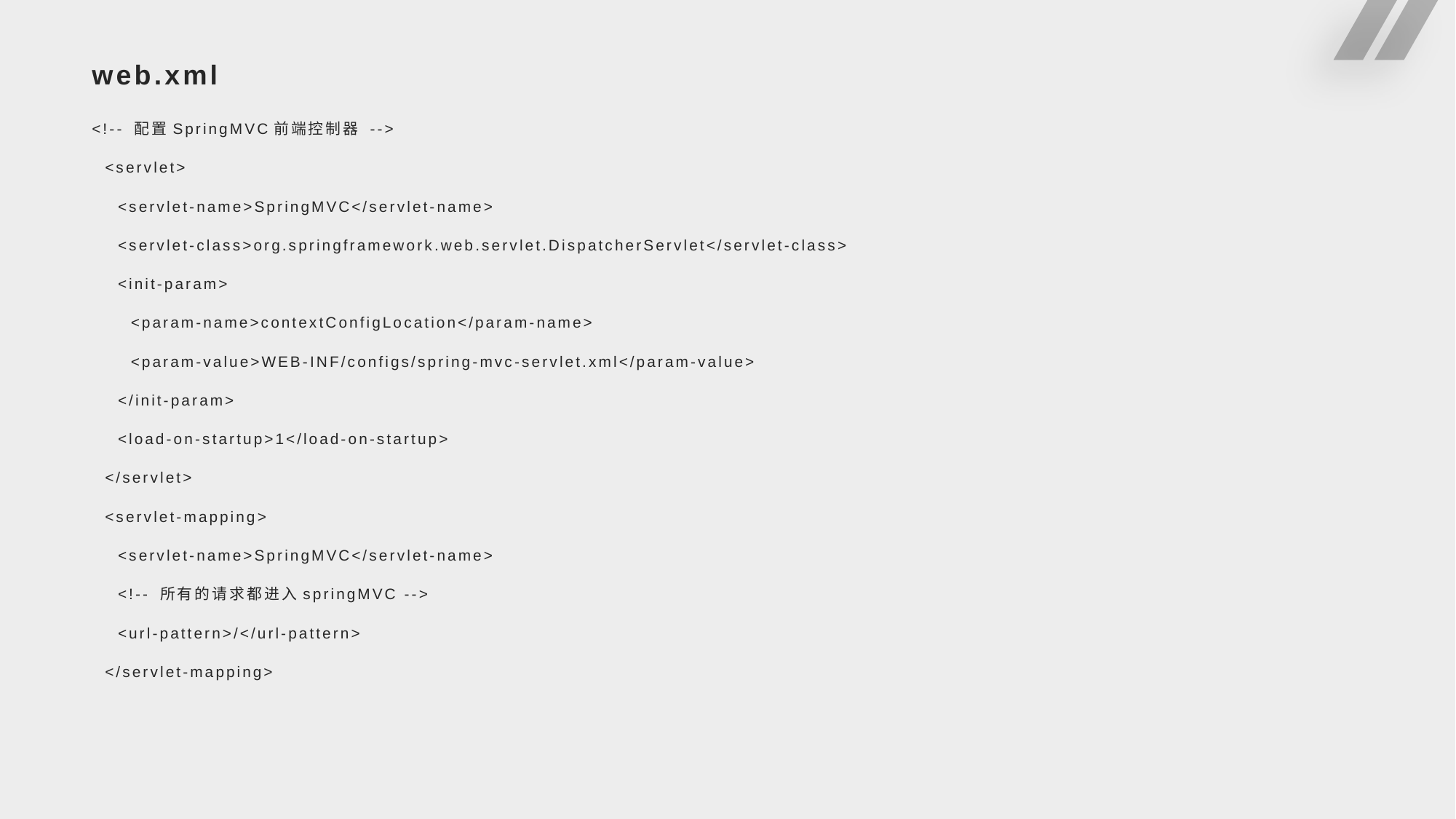

# web.xml
<!-- 配置SpringMVC前端控制器 -->
  <servlet>
    <servlet-name>SpringMVC</servlet-name>
    <servlet-class>org.springframework.web.servlet.DispatcherServlet</servlet-class>
    <init-param>
      <param-name>contextConfigLocation</param-name>
      <param-value>WEB-INF/configs/spring-mvc-servlet.xml</param-value>
    </init-param>
    <load-on-startup>1</load-on-startup>
  </servlet>
  <servlet-mapping>
    <servlet-name>SpringMVC</servlet-name>
    <!-- 所有的请求都进入springMVC -->
    <url-pattern>/</url-pattern>
  </servlet-mapping>